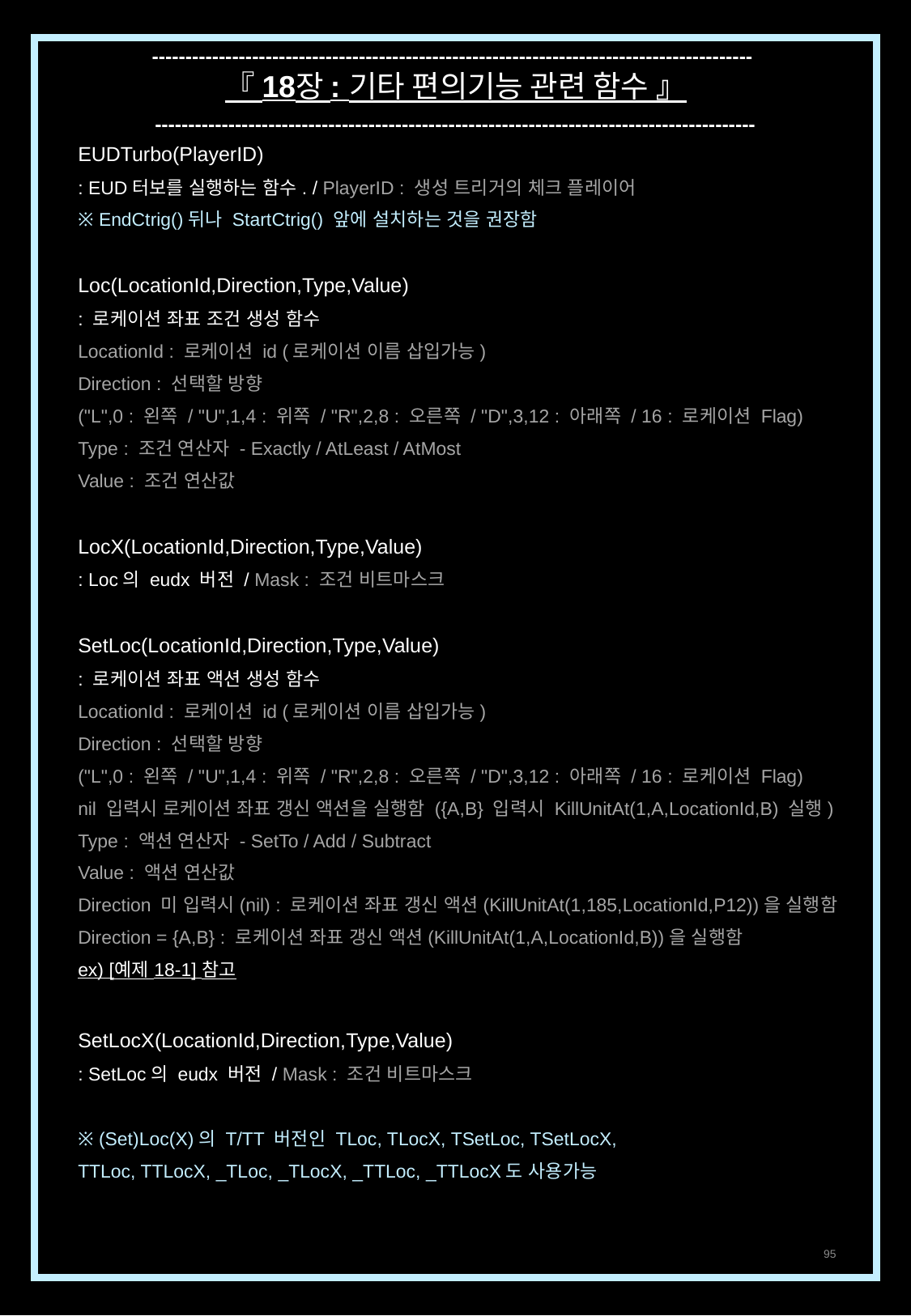

------------------------------------------------------------------------------------------
『 18장 : 기타 편의기능 관련 함수 』
------------------------------------------------------------------------------------------

EUDTurbo(PlayerID)
: EUD터보를 실행하는 함수. / PlayerID : 생성 트리거의 체크 플레이어
※ EndCtrig()뒤나 StartCtrig() 앞에 설치하는 것을 권장함

Loc(LocationId,Direction,Type,Value)
: 로케이션 좌표 조건 생성 함수
LocationId : 로케이션 id (로케이션 이름 삽입가능)
Direction : 선택할 방향
("L",0 : 왼쪽 / "U",1,4 : 위쪽 / "R",2,8 : 오른쪽 / "D",3,12 : 아래쪽 / 16 : 로케이션 Flag)
Type : 조건 연산자 - Exactly / AtLeast / AtMost
Value : 조건 연산값

LocX(LocationId,Direction,Type,Value)
: Loc의 eudx 버전 / Mask : 조건 비트마스크

SetLoc(LocationId,Direction,Type,Value)
: 로케이션 좌표 액션 생성 함수
LocationId : 로케이션 id (로케이션 이름 삽입가능)
Direction : 선택할 방향
("L",0 : 왼쪽 / "U",1,4 : 위쪽 / "R",2,8 : 오른쪽 / "D",3,12 : 아래쪽 / 16 : 로케이션 Flag)
nil 입력시 로케이션 좌표 갱신 액션을 실행함 ({A,B} 입력시 KillUnitAt(1,A,LocationId,B) 실행)
Type : 액션 연산자 - SetTo / Add / Subtract
Value : 액션 연산값
Direction 미 입력시(nil) : 로케이션 좌표 갱신 액션(KillUnitAt(1,185,LocationId,P12))을 실행함
Direction = {A,B} : 로케이션 좌표 갱신 액션(KillUnitAt(1,A,LocationId,B))을 실행함
ex) [예제 18-1] 참고

SetLocX(LocationId,Direction,Type,Value)
: SetLoc의 eudx 버전 / Mask : 조건 비트마스크

※ (Set)Loc(X)의 T/TT 버전인 TLoc, TLocX, TSetLoc, TSetLocX,
TTLoc, TTLocX, _TLoc, _TLocX, _TTLoc, _TTLocX도 사용가능
95